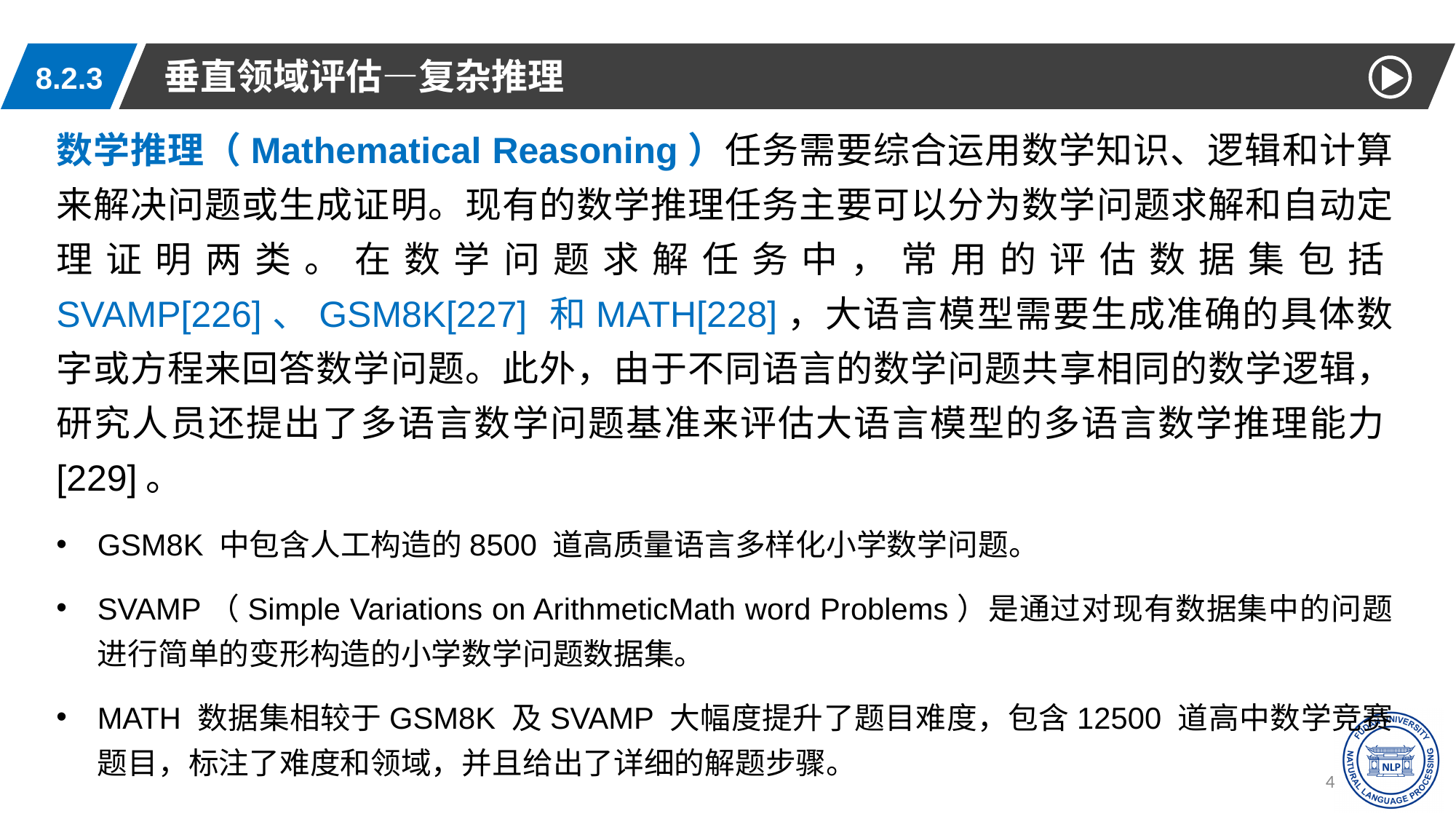

垂直领域评估—复杂推理
8.2.3

数学推理（Mathematical Reasoning）任务需要综合运用数学知识、逻辑和计算来解决问题或生成证明。现有的数学推理任务主要可以分为数学问题求解和自动定理证明两类。在数学问题求解任务中，常用的评估数据集包括SVAMP[226]、GSM8K[227] 和MATH[228]，大语言模型需要生成准确的具体数字或方程来回答数学问题。此外，由于不同语言的数学问题共享相同的数学逻辑，研究人员还提出了多语言数学问题基准来评估大语言模型的多语言数学推理能力[229]。
GSM8K 中包含人工构造的8500 道高质量语言多样化小学数学问题。
SVAMP（Simple Variations on ArithmeticMath word Problems）是通过对现有数据集中的问题进行简单的变形构造的小学数学问题数据集。
MATH 数据集相较于GSM8K 及SVAMP 大幅度提升了题目难度，包含12500 道高中数学竞赛题目，标注了难度和领域，并且给出了详细的解题步骤。
40